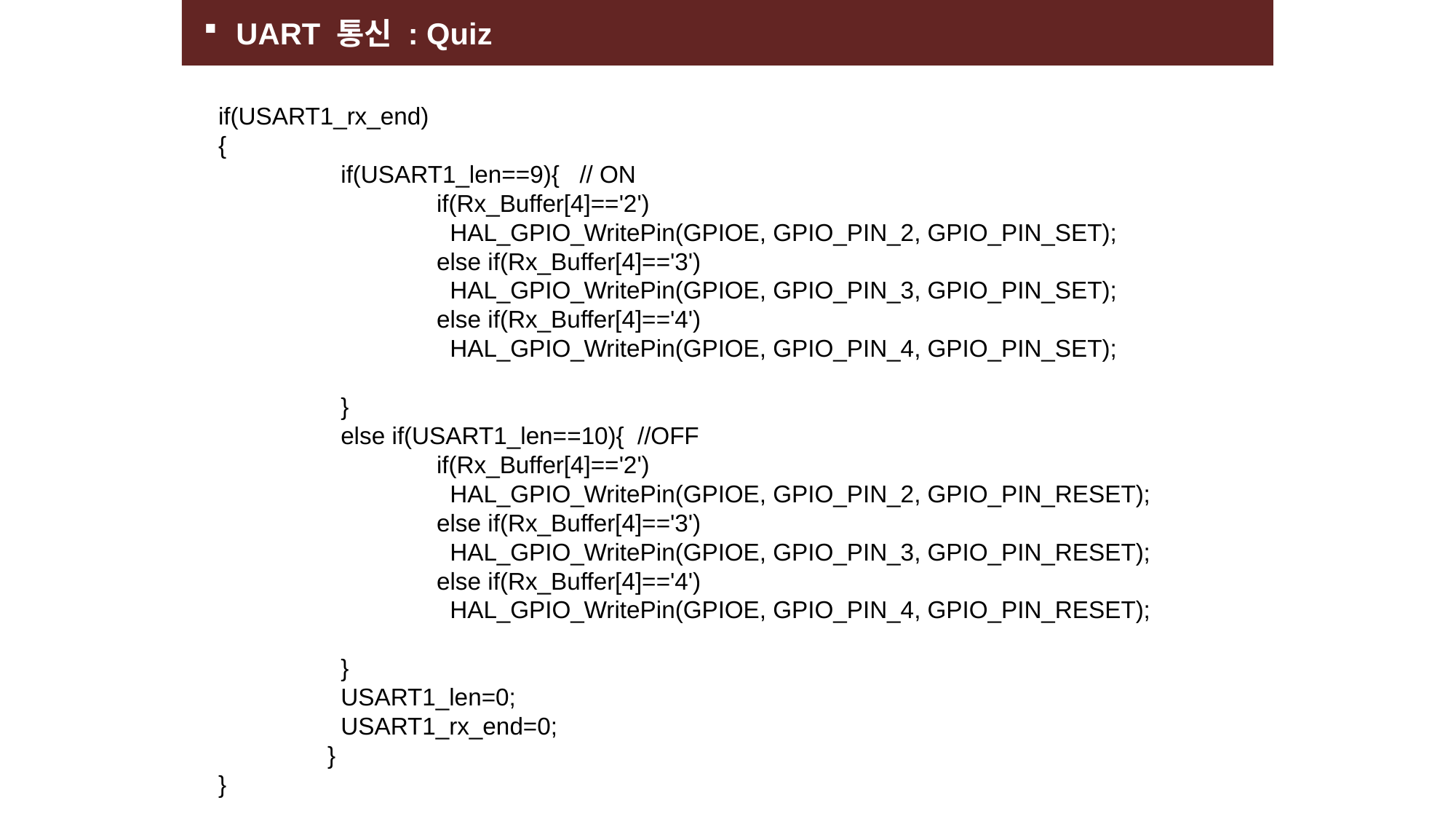

UART 통신 : Quiz
if(USART1_rx_end)
{
	  if(USART1_len==9){   // ON
		if(Rx_Buffer[4]=='2')
		  HAL_GPIO_WritePin(GPIOE, GPIO_PIN_2, GPIO_PIN_SET);
		else if(Rx_Buffer[4]=='3')
		  HAL_GPIO_WritePin(GPIOE, GPIO_PIN_3, GPIO_PIN_SET);
		else if(Rx_Buffer[4]=='4')
		  HAL_GPIO_WritePin(GPIOE, GPIO_PIN_4, GPIO_PIN_SET);
	  }
	  else if(USART1_len==10){  //OFF
		if(Rx_Buffer[4]=='2')
		  HAL_GPIO_WritePin(GPIOE, GPIO_PIN_2, GPIO_PIN_RESET);
		else if(Rx_Buffer[4]=='3')
		  HAL_GPIO_WritePin(GPIOE, GPIO_PIN_3, GPIO_PIN_RESET);
		else if(Rx_Buffer[4]=='4')
		  HAL_GPIO_WritePin(GPIOE, GPIO_PIN_4, GPIO_PIN_RESET);
	  }
	  USART1_len=0;
	  USART1_rx_end=0;
	}
}